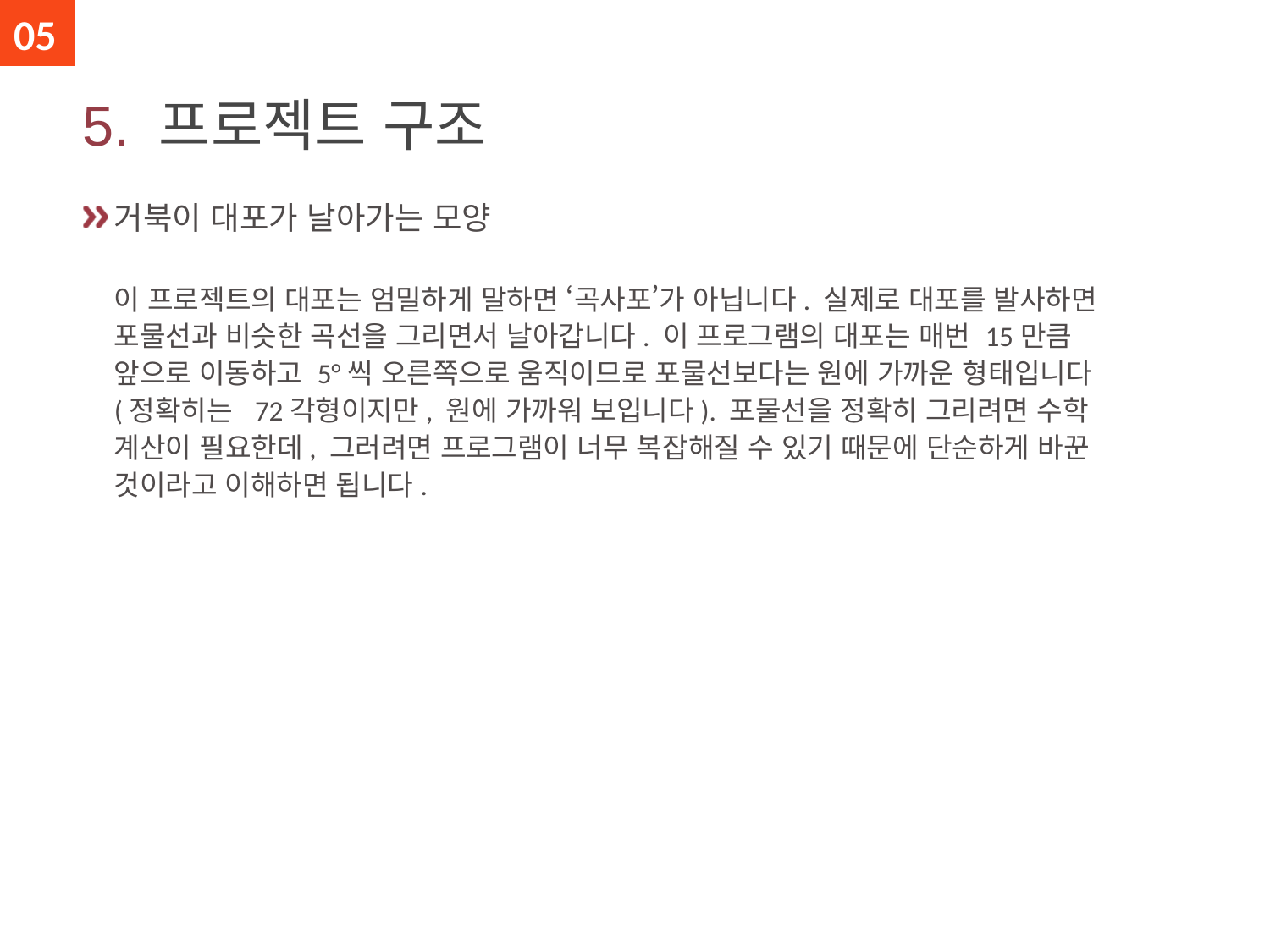

05
# 5. 프로젝트 구조
거북이 대포가 날아가는 모양
이 프로젝트의 대포는 엄밀하게 말하면 ‘곡사포’가 아닙니다. 실제로 대포를 발사하면 포물선과 비슷한 곡선을 그리면서 날아갑니다. 이 프로그램의 대포는 매번 15만큼 앞으로 이동하고 5°씩 오른쪽으로 움직이므로 포물선보다는 원에 가까운 형태입니다(정확히는  72각형이지만, 원에 가까워 보입니다). 포물선을 정확히 그리려면 수학 계산이 필요한데, 그러려면 프로그램이 너무 복잡해질 수 있기 때문에 단순하게 바꾼 것이라고 이해하면 됩니다.